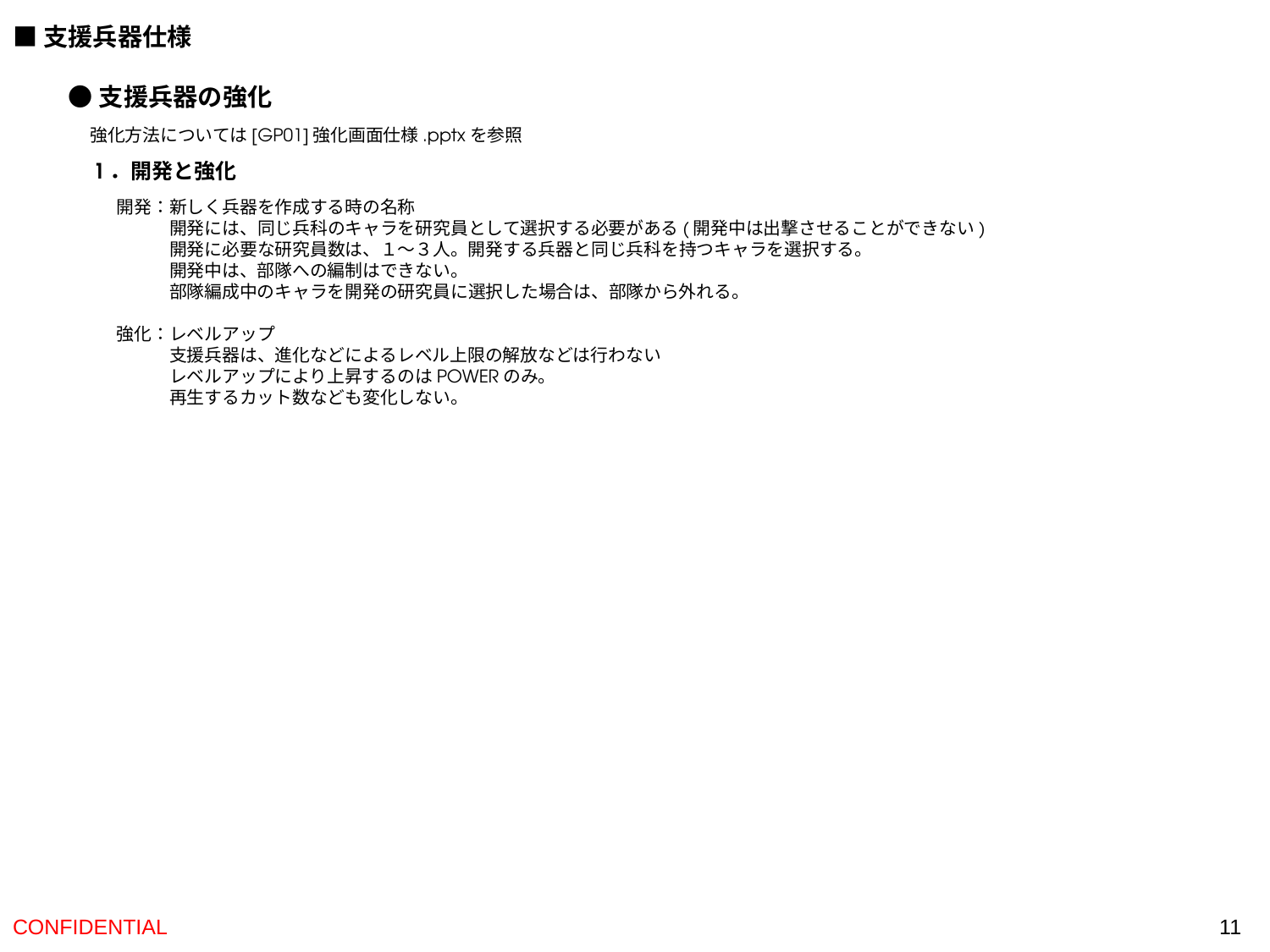

■支援兵器仕様
●支援兵器の強化
強化方法については[GP01]強化画面仕様.pptxを参照
1．開発と強化
開発：新しく兵器を作成する時の名称
　　　開発には、同じ兵科のキャラを研究員として選択する必要がある(開発中は出撃させることができない)
　　　開発に必要な研究員数は、１～３人。開発する兵器と同じ兵科を持つキャラを選択する。
　　　開発中は、部隊への編制はできない。
　　　部隊編成中のキャラを開発の研究員に選択した場合は、部隊から外れる。

強化：レベルアップ
　　　支援兵器は、進化などによるレベル上限の解放などは行わない
　　　レベルアップにより上昇するのはPOWERのみ。
　　　再生するカット数なども変化しない。
11
CONFIDENTIAL